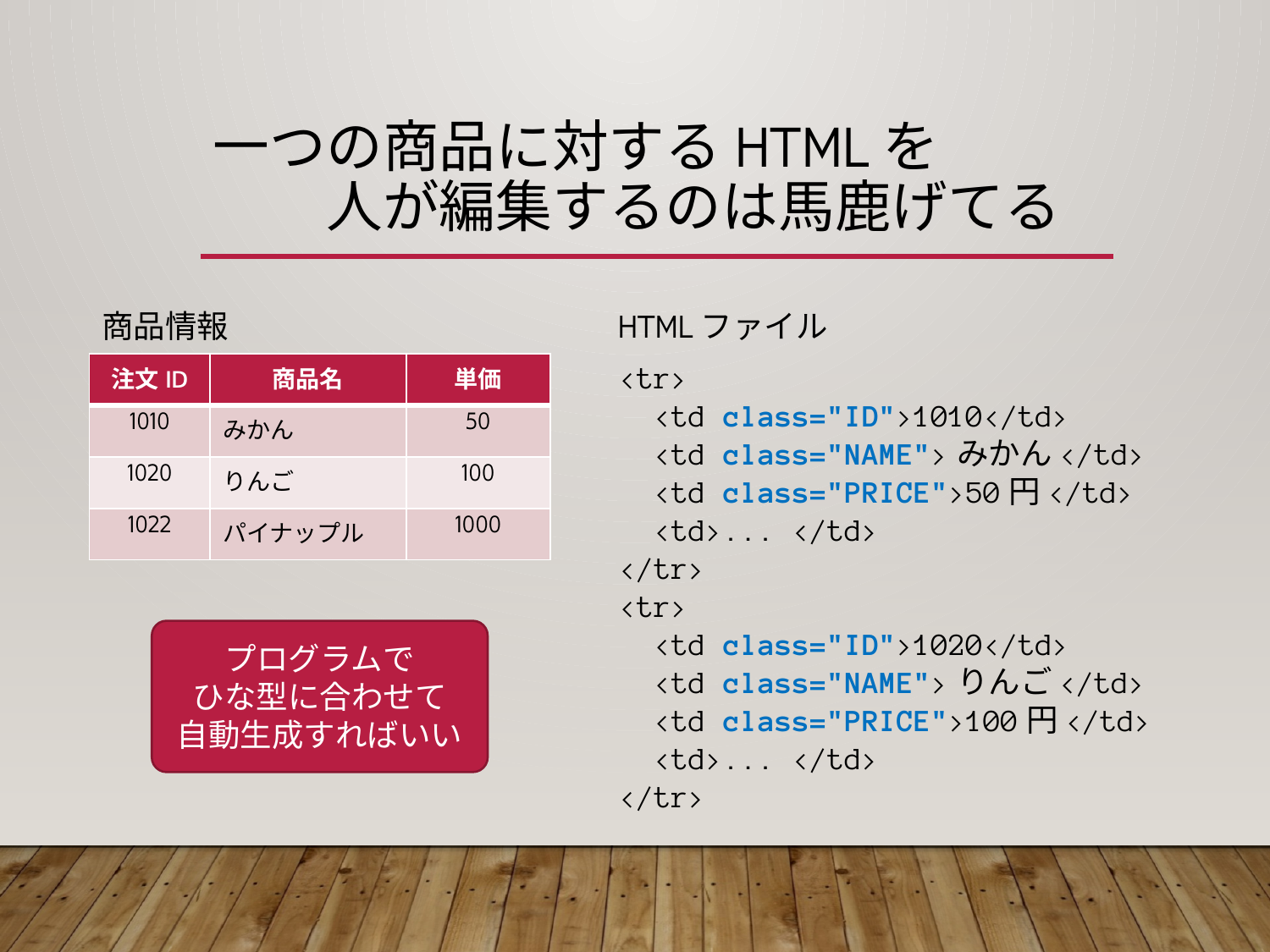

# 一つの商品に対するHTMLを 　　人が編集するのは馬鹿げてる
商品情報
HTMLファイル
<tr>
  <td class="ID">1010</td>
  <td class="NAME">みかん</td>
  <td class="PRICE">50円</td>
  <td>... </td>
</tr>
<tr>
  <td class="ID">1020</td>
  <td class="NAME">りんご</td>
  <td class="PRICE">100円</td>
  <td>... </td>
</tr>

| 注文ID | 商品名 | 単価 |
| --- | --- | --- |
| 1010 | みかん | 50 |
| 1020 | りんご | 100 |
| 1022 | パイナップル | 1000 |
プログラムで
ひな型に合わせて
自動生成すればいい